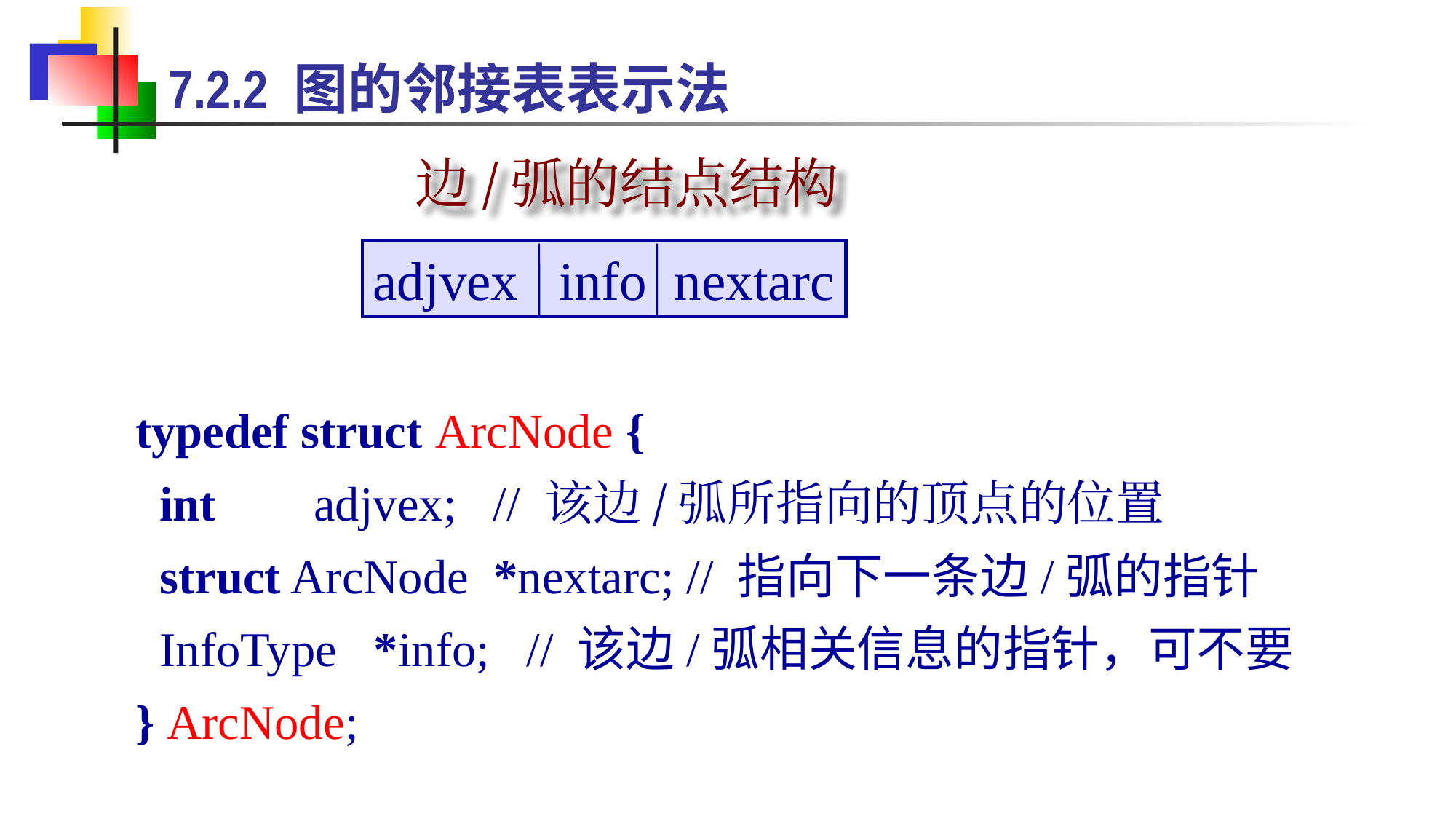

7.2.2 图的邻接表表示法
边/弧的结点结构
adjvex   info  nextarc

typedef struct ArcNode {
  int        adjvex;   // 该边/弧所指向的顶点的位置
  struct ArcNode  *nextarc; // 指向下一条边/弧的指针
  InfoType   *info;   // 该边/弧相关信息的指针，可不要
} ArcNode;